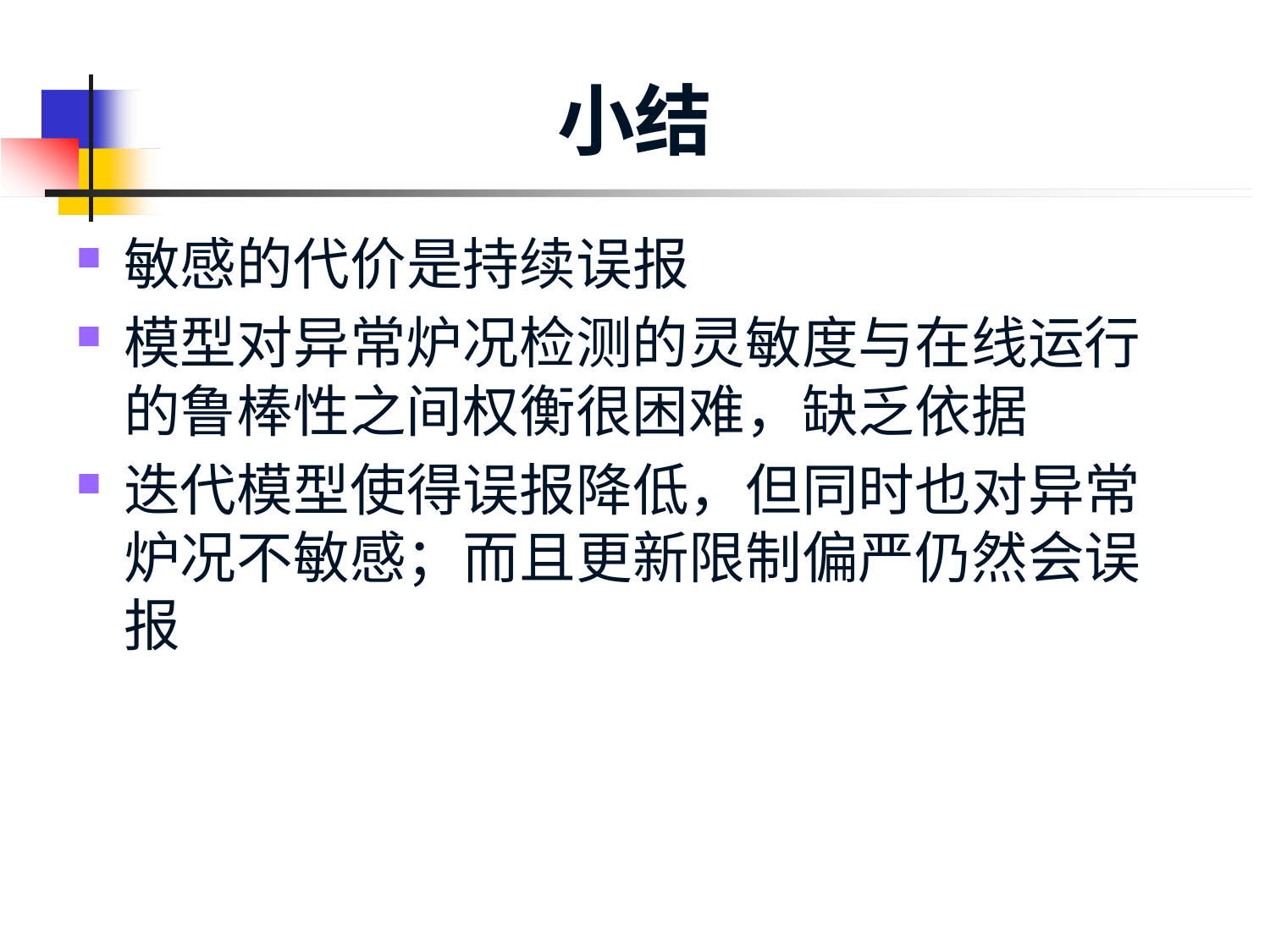

# 小结
敏感的代价是持续误报
模型对异常炉况检测的灵敏度与在线运行的鲁棒性之间权衡很困难，缺乏依据
迭代模型使得误报降低，但同时也对异常炉况不敏感；而且更新限制偏严仍然会误报